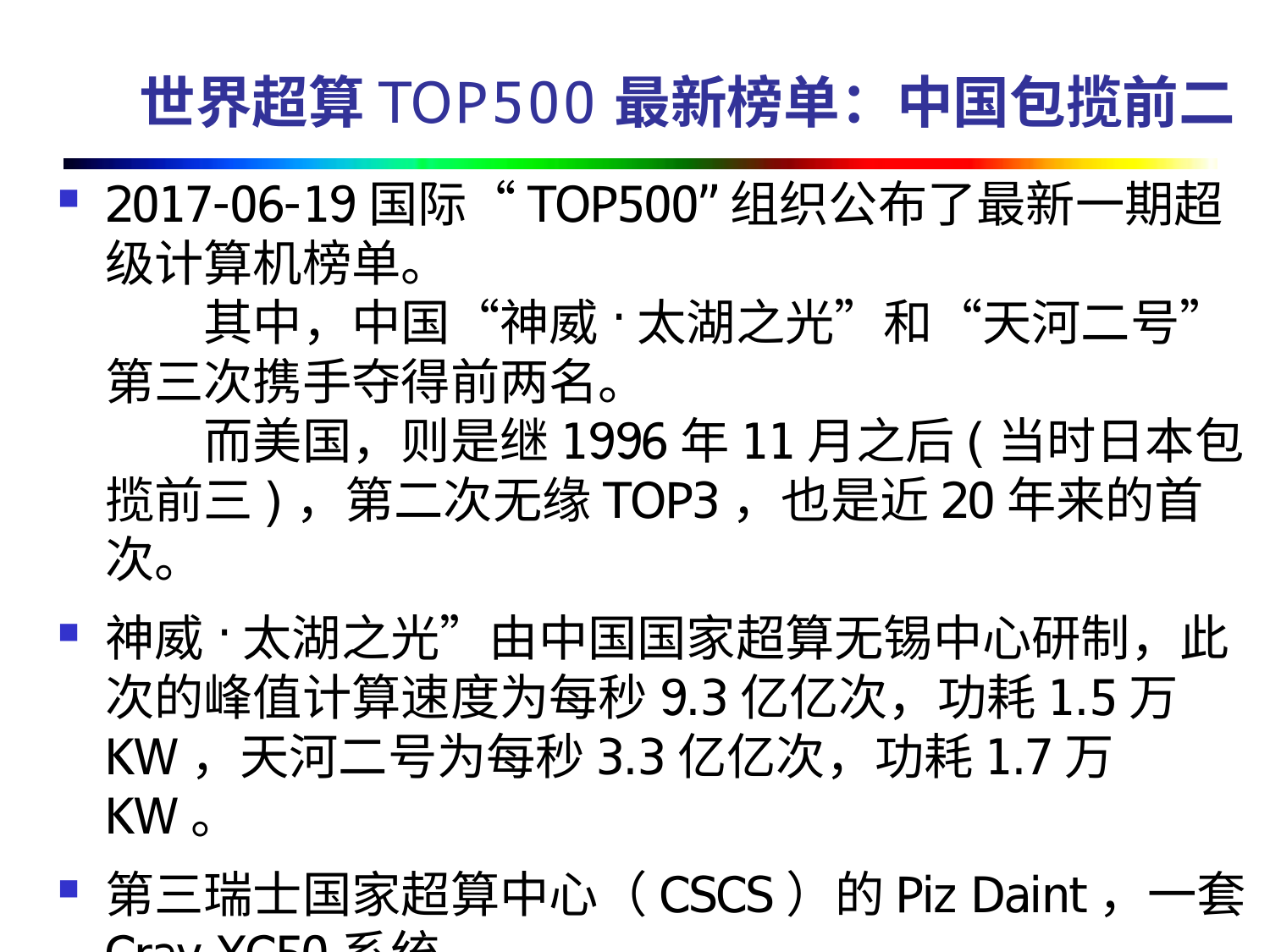

# 世界超算TOP500最新榜单：中国包揽前二
2017-06-19国际“TOP500”组织公布了最新一期超级计算机榜单。
　　其中，中国“神威·太湖之光”和“天河二号”第三次携手夺得前两名。
　　而美国，则是继1996年11月之后(当时日本包揽前三)，第二次无缘TOP3，也是近20年来的首次。
神威·太湖之光”由中国国家超算无锡中心研制，此次的峰值计算速度为每秒9.3亿亿次，功耗1.5万KW，天河二号为每秒3.3亿亿次，功耗1.7万KW。
第三瑞士国家超算中心（CSCS）的Piz Daint，一套Cray XC50系统。